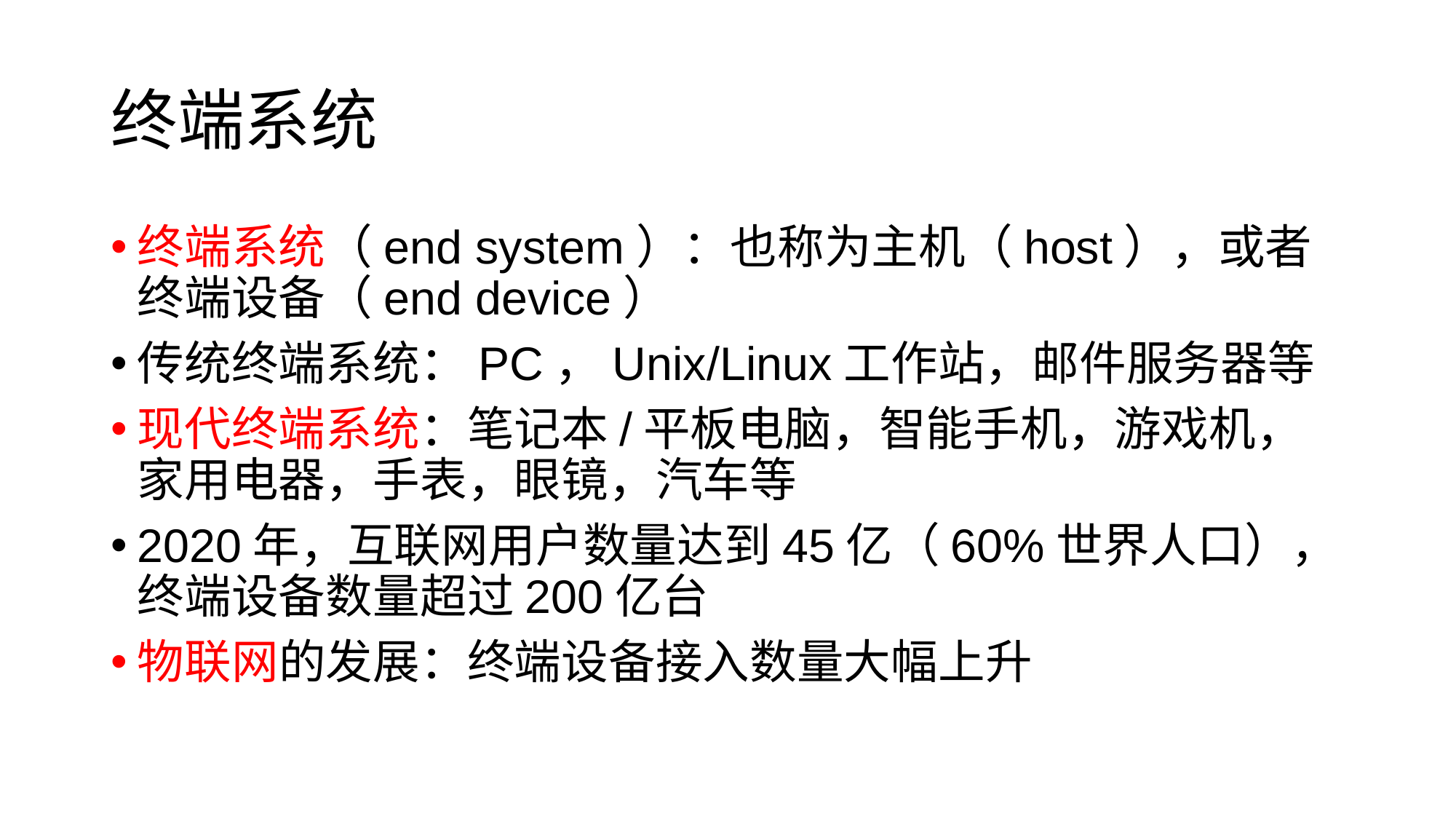

# 终端系统
终端系统（end system）：也称为主机（host），或者终端设备（end device）
传统终端系统：PC，Unix/Linux工作站，邮件服务器等
现代终端系统：笔记本/平板电脑，智能手机，游戏机，家用电器，手表，眼镜，汽车等
2020年，互联网用户数量达到45亿（60%世界人口），终端设备数量超过200亿台
物联网的发展：终端设备接入数量大幅上升